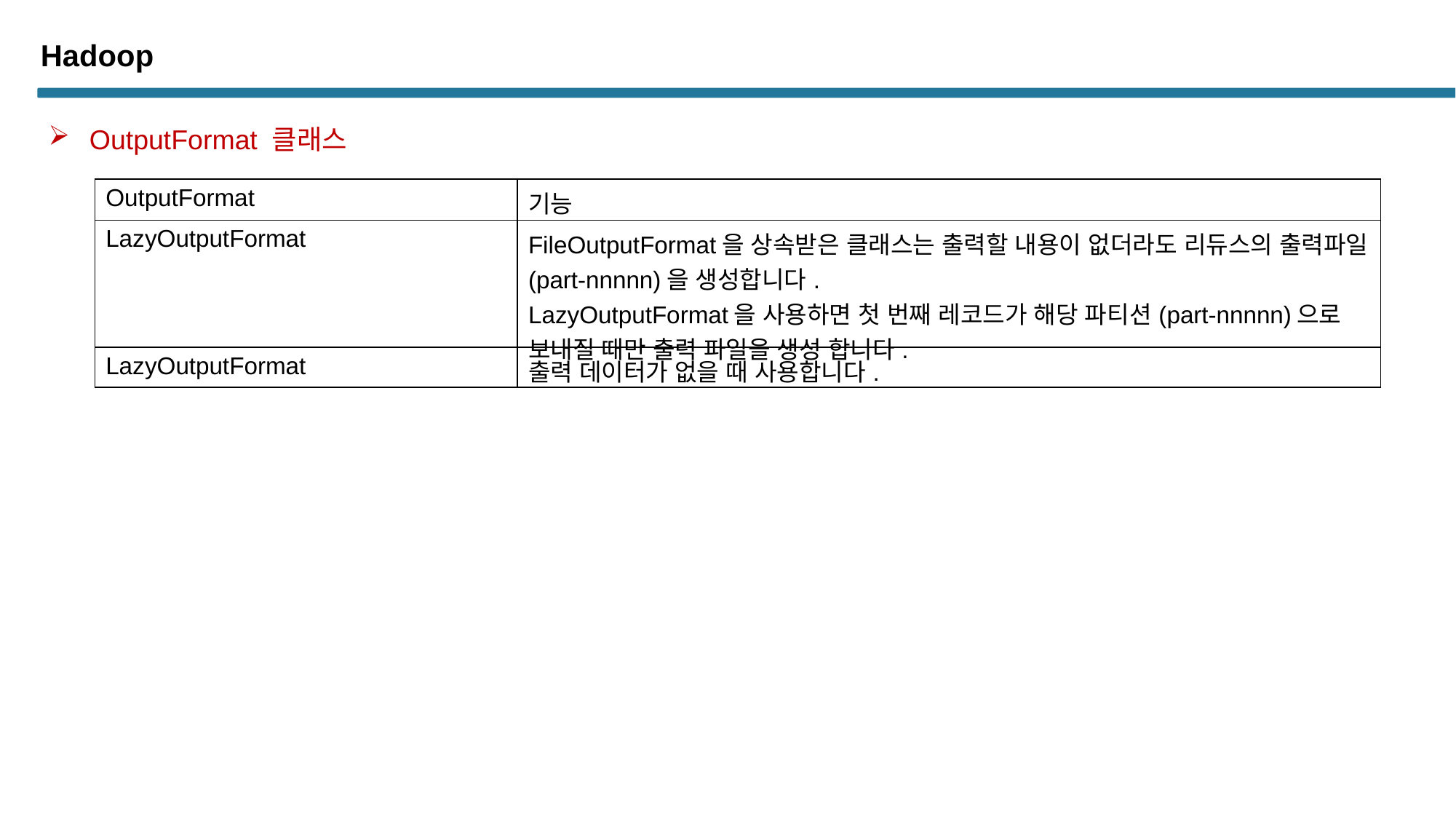

# Hadoop
OutputFormat 클래스
| OutputFormat | 기능 |
| --- | --- |
| LazyOutputFormat | FileOutputFormat을 상속받은 클래스는 출력할 내용이 없더라도 리듀스의 출력파일(part-nnnnn)을 생성합니다. LazyOutputFormat을 사용하면 첫 번째 레코드가 해당 파티션(part-nnnnn)으로 보내질 때만 출력 파일을 생성 합니다. |
| LazyOutputFormat | 출력 데이터가 없을 때 사용합니다. |